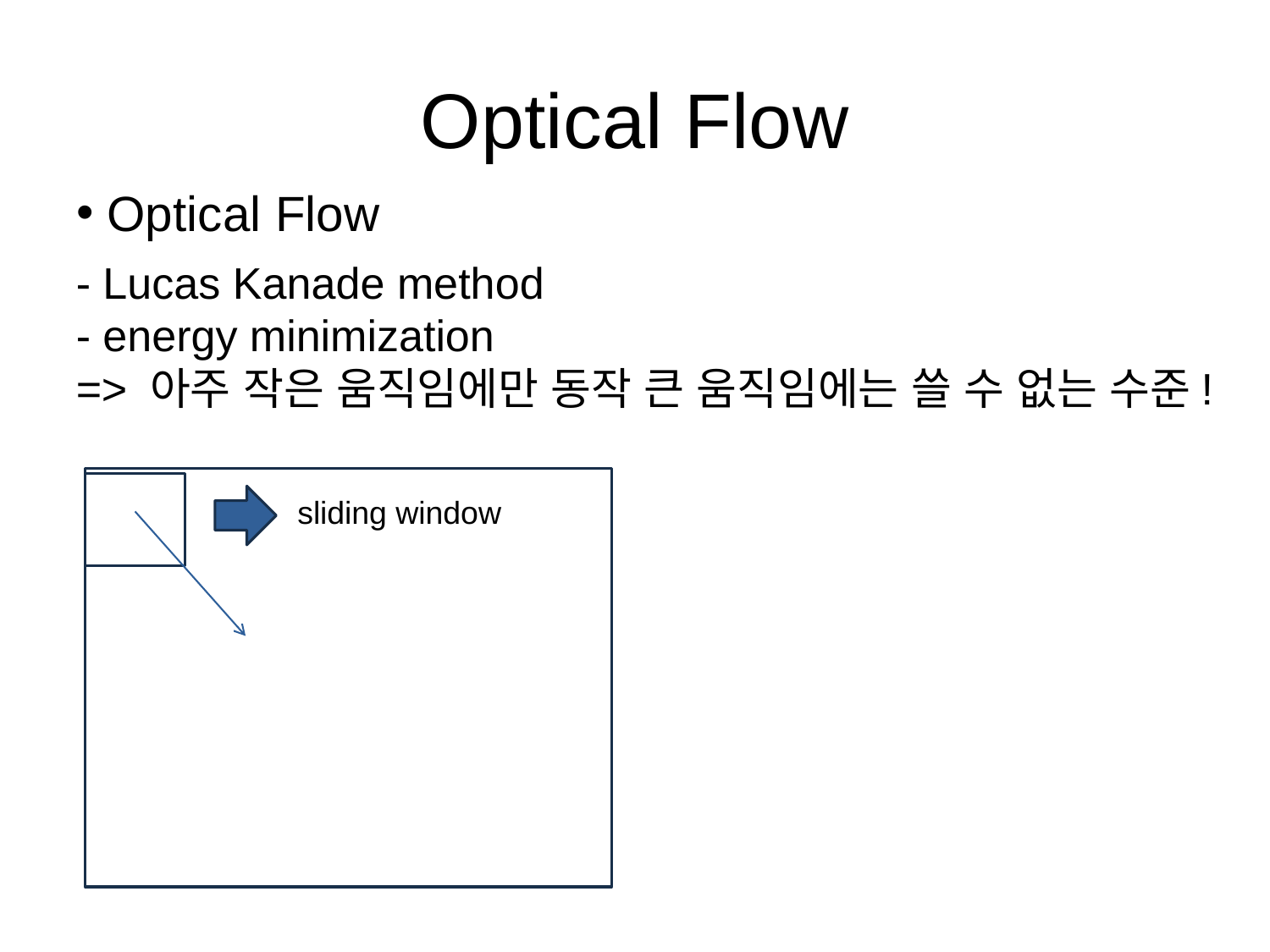

Optical Flow
 Optical Flow
- Lucas Kanade method
- energy minimization
=> 아주 작은 움직임에만 동작 큰 움직임에는 쓸 수 없는 수준!

sliding window